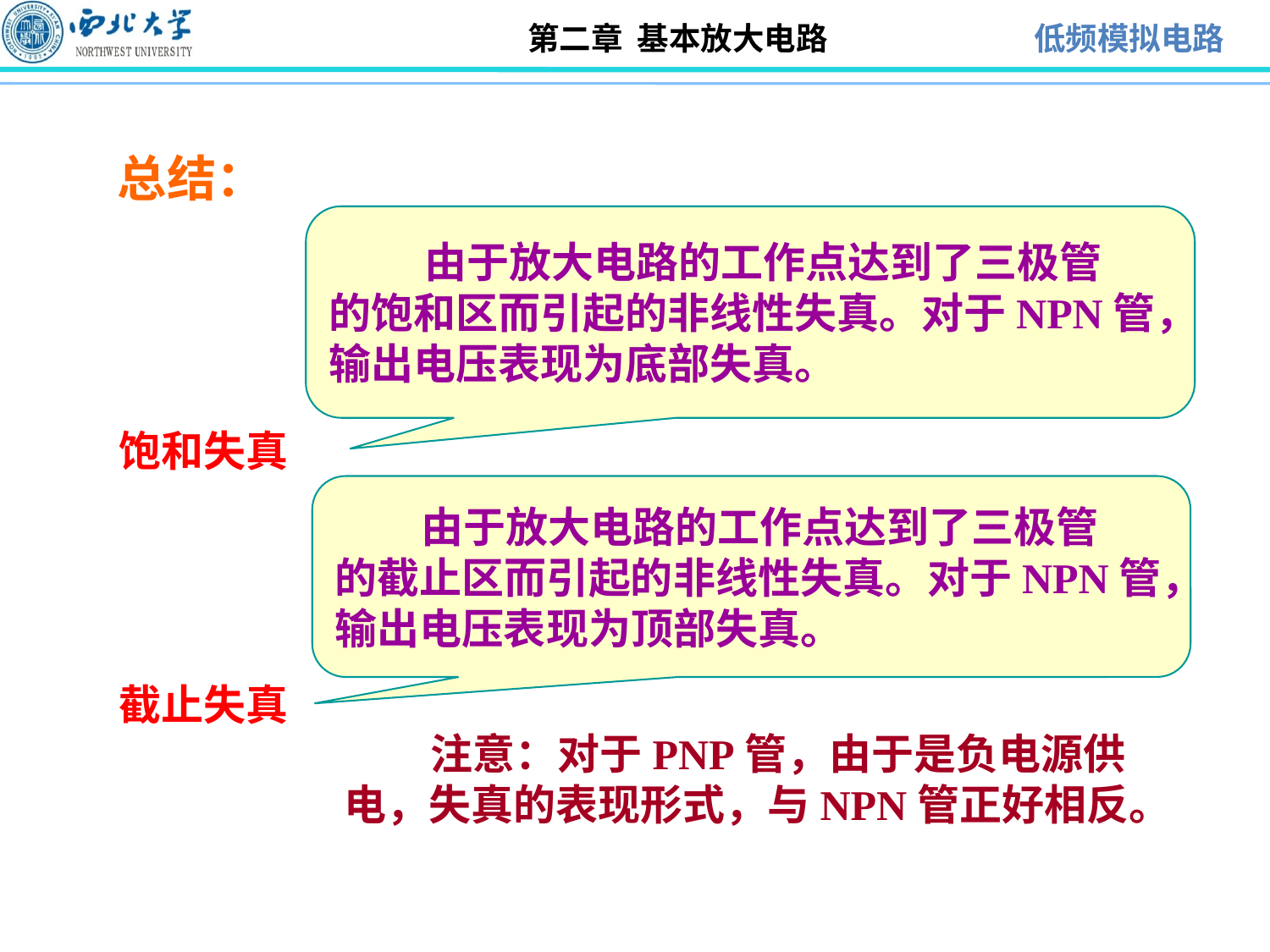

总结：
         由于放大电路的工作点达到了三极管
的饱和区而引起的非线性失真。对于NPN管，
输出电压表现为底部失真。
饱和失真

        由于放大电路的工作点达到了三极管
的截止区而引起的非线性失真。对于NPN管，
输出电压表现为顶部失真。

截止失真
        注意：对于PNP管，由于是负电源供电，失真的表现形式，与NPN管正好相反。
33